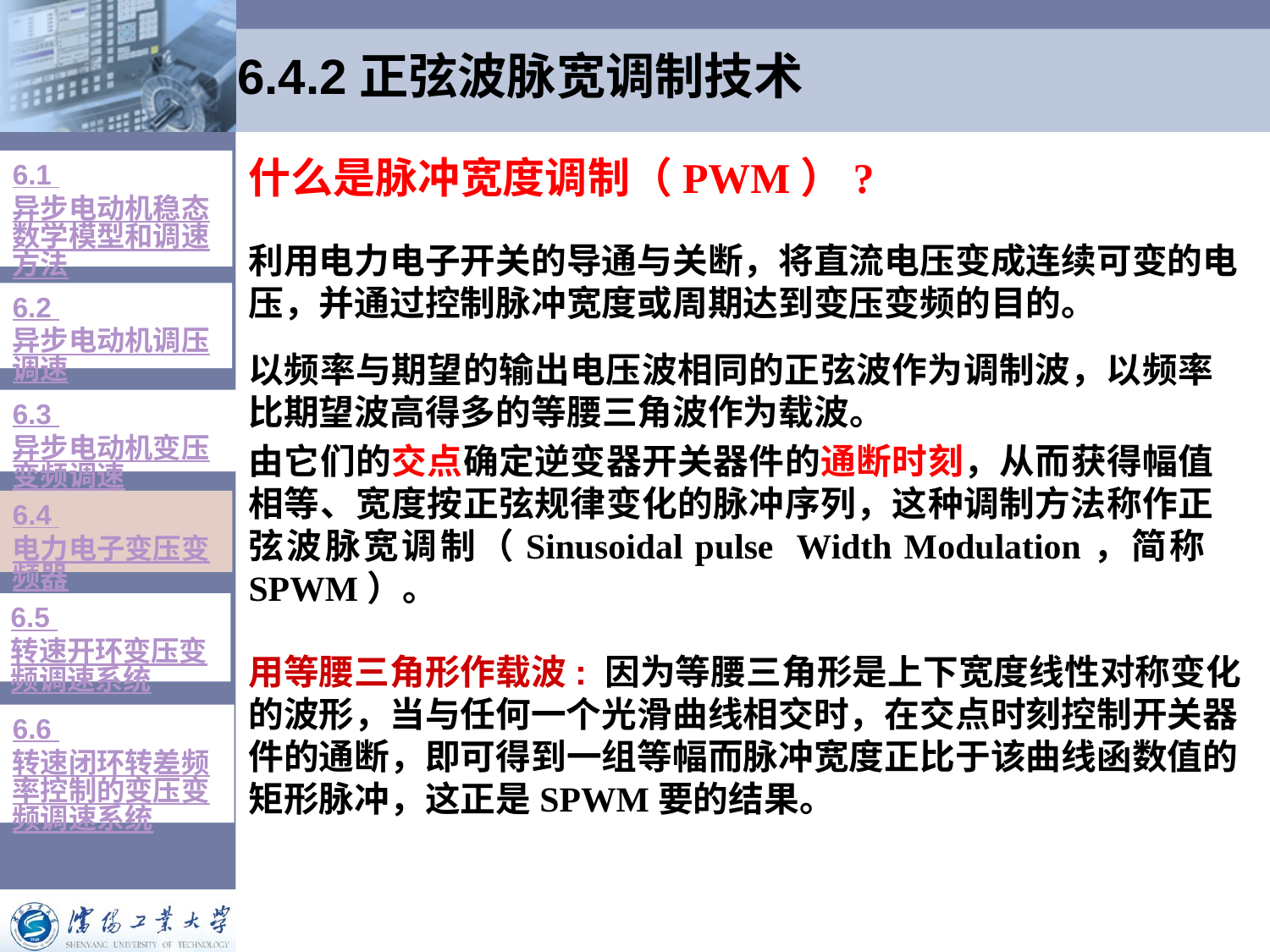

# 6.4.2正弦波脉宽调制技术
什么是脉冲宽度调制（PWM）?
6.1 异步电动机稳态数学模型和调速方法
利用电力电子开关的导通与关断，将直流电压变成连续可变的电压，并通过控制脉冲宽度或周期达到变压变频的目的。
6.2 异步电动机调压调速
以频率与期望的输出电压波相同的正弦波作为调制波，以频率比期望波高得多的等腰三角波作为载波。
由它们的交点确定逆变器开关器件的通断时刻，从而获得幅值相等、宽度按正弦规律变化的脉冲序列，这种调制方法称作正弦波脉宽调制（Sinusoidal pulse  Width Modulation，简称SPWM）。
6.3 异步电动机变压变频调速
6.4 电力电子变压变频器
6.5 转速开环变压变频调速系统

用等腰三角形作载波: 因为等腰三角形是上下宽度线性对称变化的波形，当与任何一个光滑曲线相交时，在交点时刻控制开关器件的通断，即可得到一组等幅而脉冲宽度正比于该曲线函数值的矩形脉冲，这正是SPWM要的结果。
6.6 转速闭环转差频率控制的变压变频调速系统